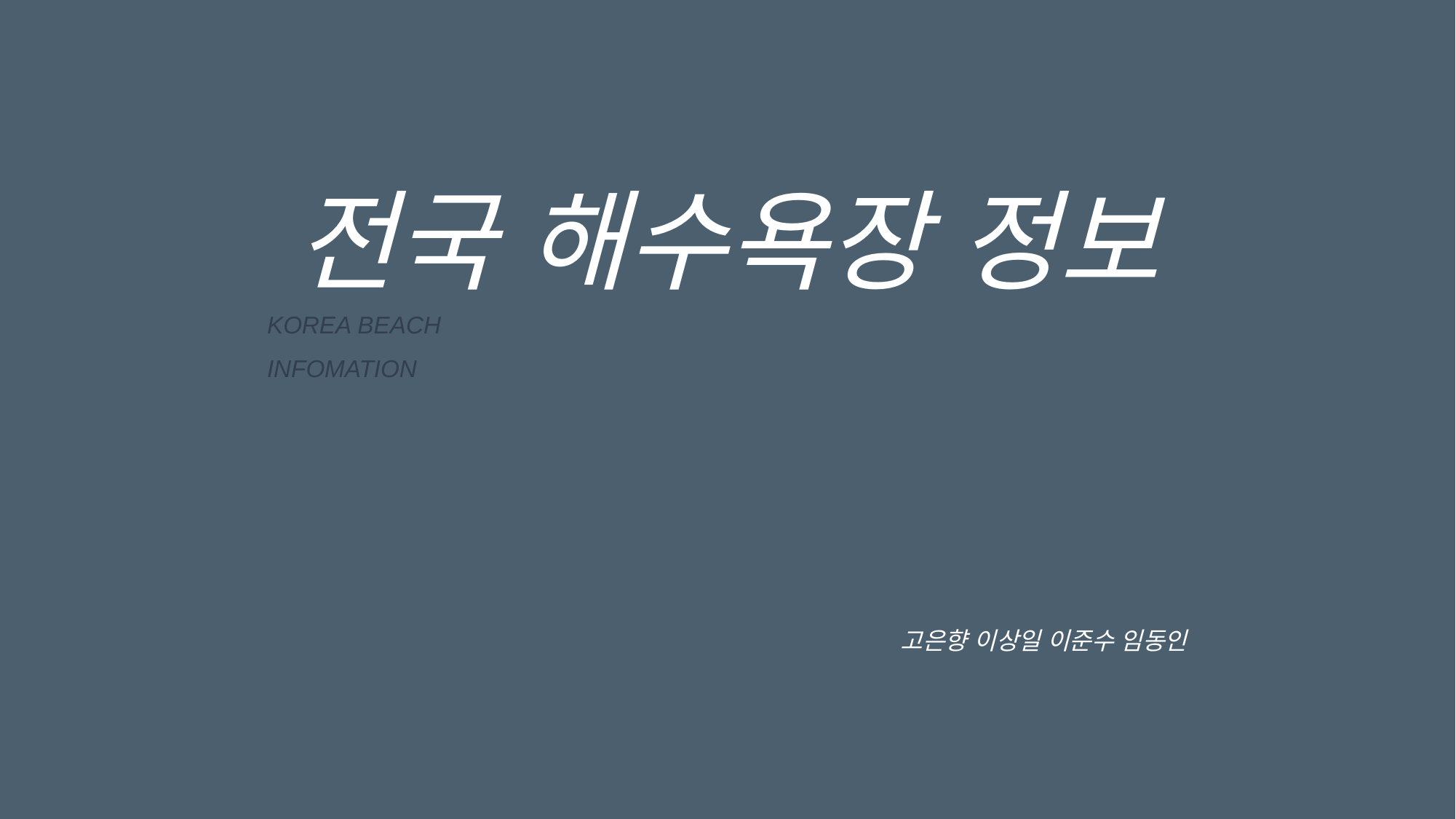

전국 해수욕장 정보
KOREA BEACH INFOMATION
고은향 이상일 이준수 임동인